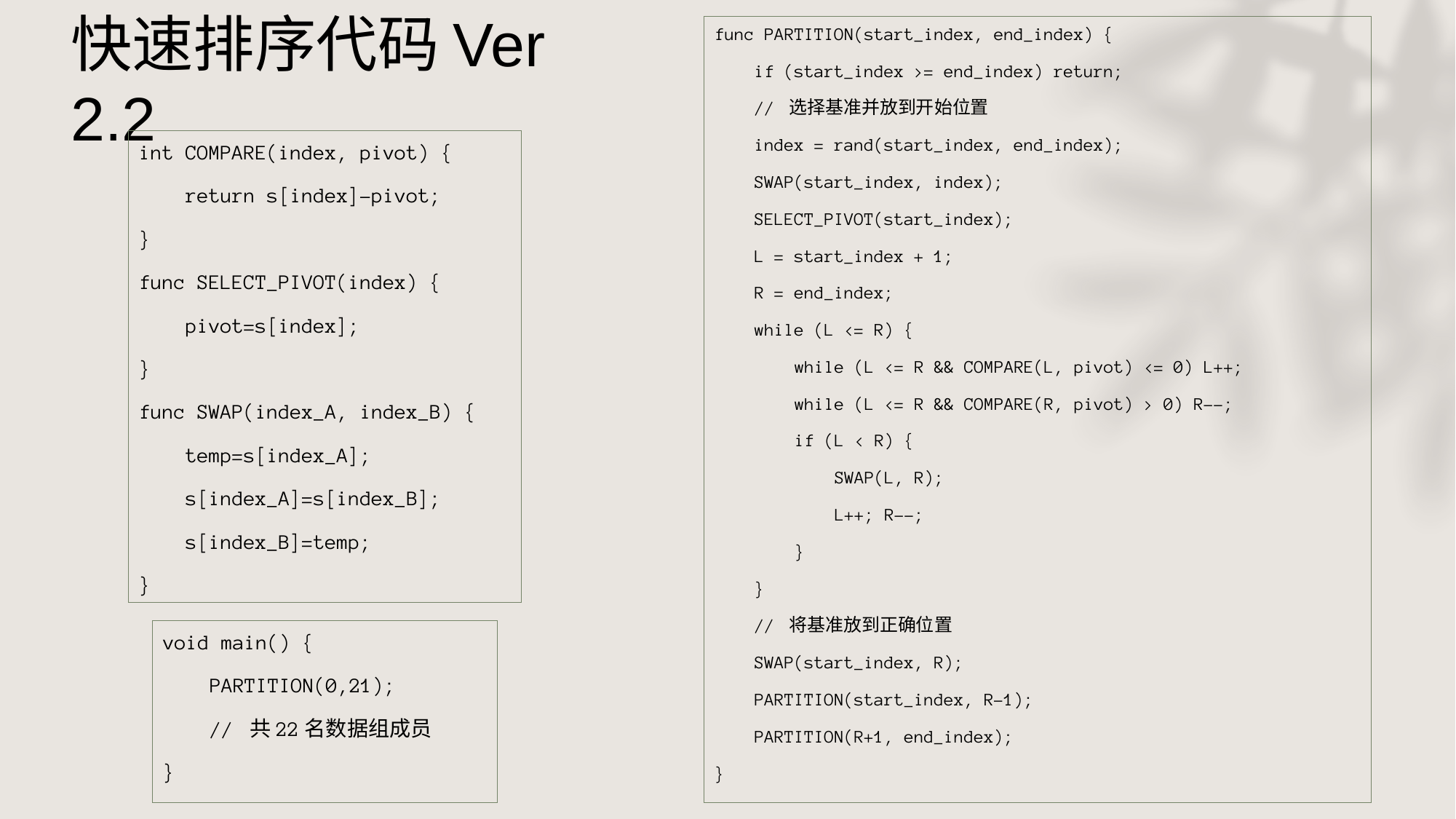

# 快速排序代码Ver 2.2
func PARTITION(start_index, end_index) {
    if (start_index >= end_index) return;
    // 选择基准并放到开始位置
    index = rand(start_index, end_index);
    SWAP(start_index, index);
    SELECT_PIVOT(start_index);
    L = start_index + 1;
    R = end_index;
    while (L <= R) {
        while (L <= R && COMPARE(L, pivot) <= 0) L++;
        while (L <= R && COMPARE(R, pivot) > 0) R--;
        if (L < R) {
            SWAP(L, R);
            L++; R--;
        }
    }
    // 将基准放到正确位置
    SWAP(start_index, R);
    PARTITION(start_index, R-1);
    PARTITION(R+1, end_index);
}
int COMPARE(index, pivot) {
    return s[index]-pivot;
}
func SELECT_PIVOT(index) {
    pivot=s[index];
}
func SWAP(index_A, index_B) {
    temp=s[index_A];
    s[index_A]=s[index_B];
    s[index_B]=temp;
}
void main() {
    PARTITION(0,21);
    // 共22名数据组成员
}